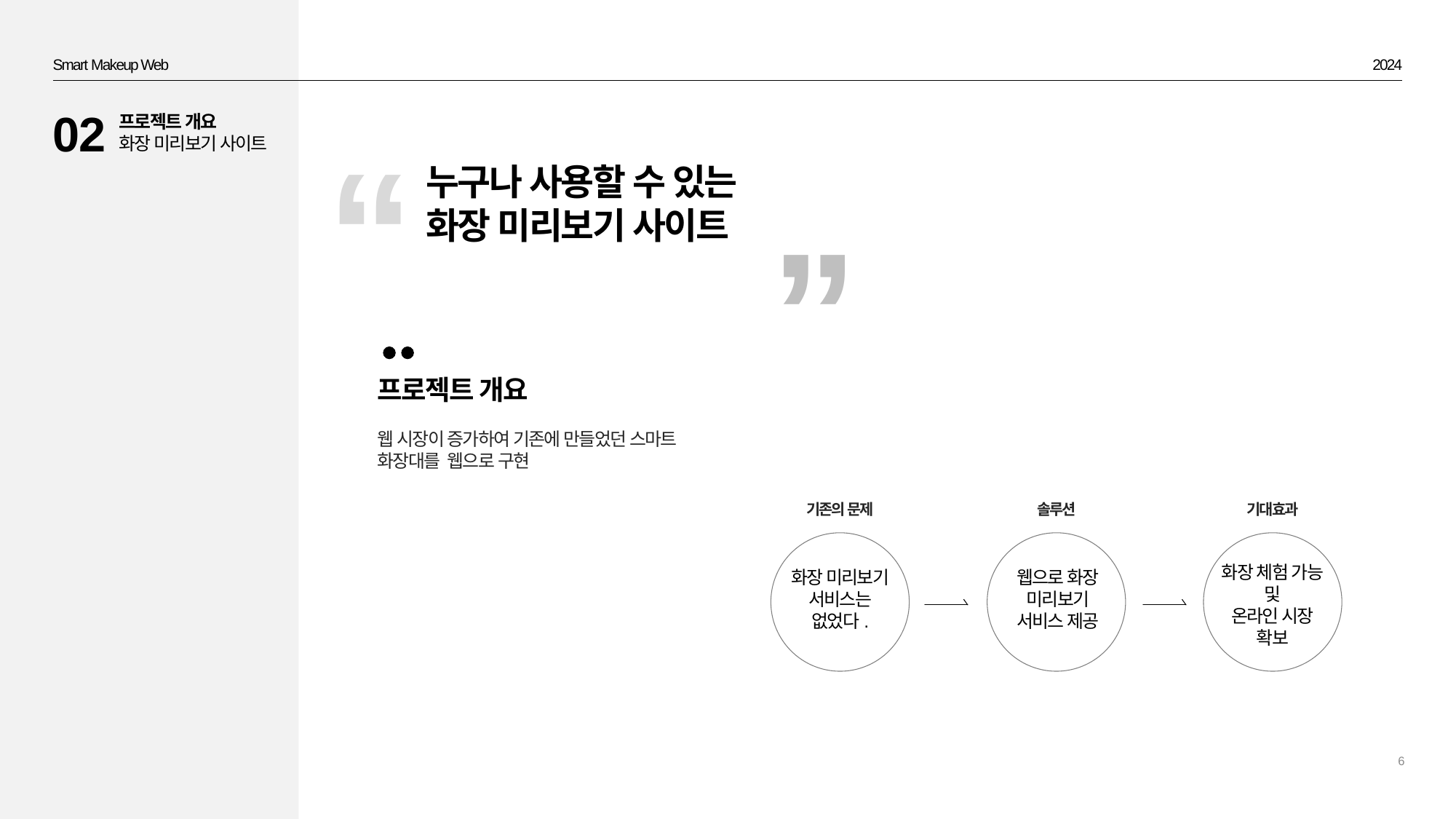

Smart Makeup Web
2024
02
프로젝트 개요
화장 미리보기 사이트
“
누구나 사용할 수 있는
화장 미리보기 사이트
”

프로젝트 개요
웹 시장이 증가하여 기존에 만들었던 스마트 화장대를  웹으로 구현
기존의 문제

화장 미리보기
서비스는
없었다.
솔루션

웹으로 화장
미리보기
서비스 제공
기대효과

화장 체험 가능
및
온라인 시장
확보
6